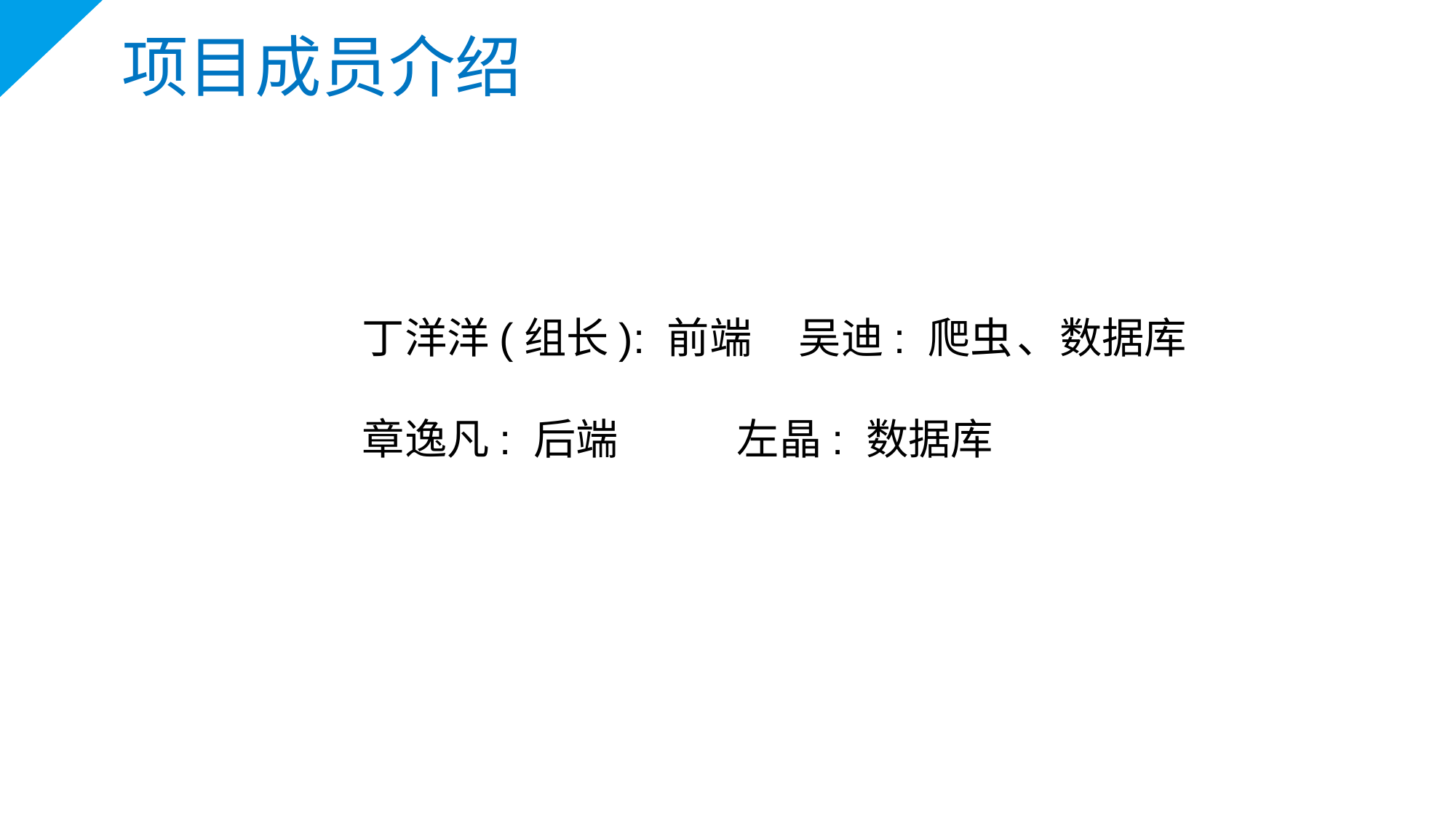

项目成员介绍
丁洋洋(组长): 前端	吴迪: 爬虫	、数据库

章逸凡: 后端	     左晶: 数据库